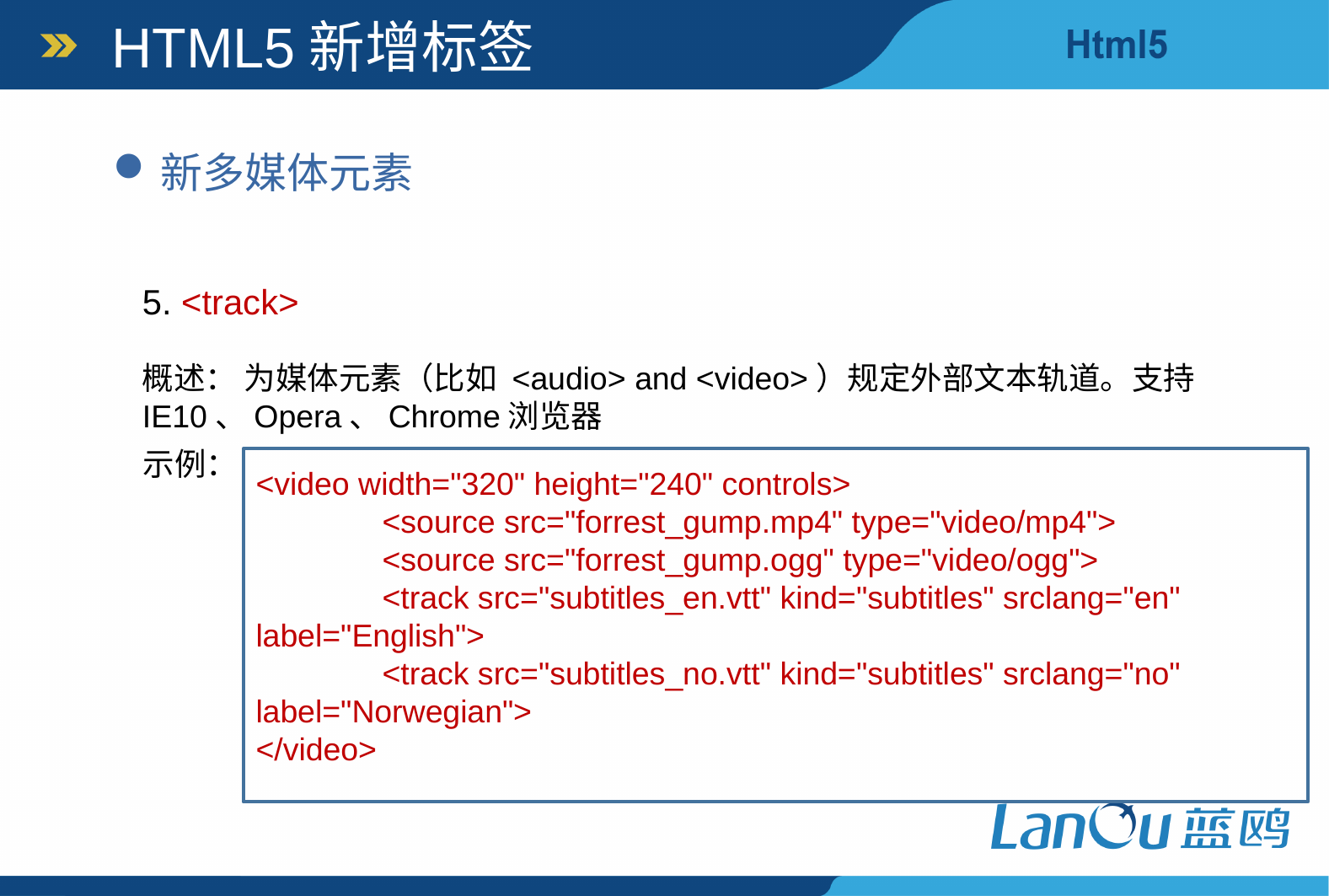

HTML5新增标签
新多媒体元素

5. <track>
概述： 为媒体元素（比如 <audio> and <video>）规定外部文本轨道。支持IE10、Opera、Chrome浏览器
示例：

<video width="320" height="240" controls>
	<source src="forrest_gump.mp4" type="video/mp4">
	<source src="forrest_gump.ogg" type="video/ogg">
	<track src="subtitles_en.vtt" kind="subtitles" srclang="en" label="English">
	<track src="subtitles_no.vtt" kind="subtitles" srclang="no" label="Norwegian">
</video>